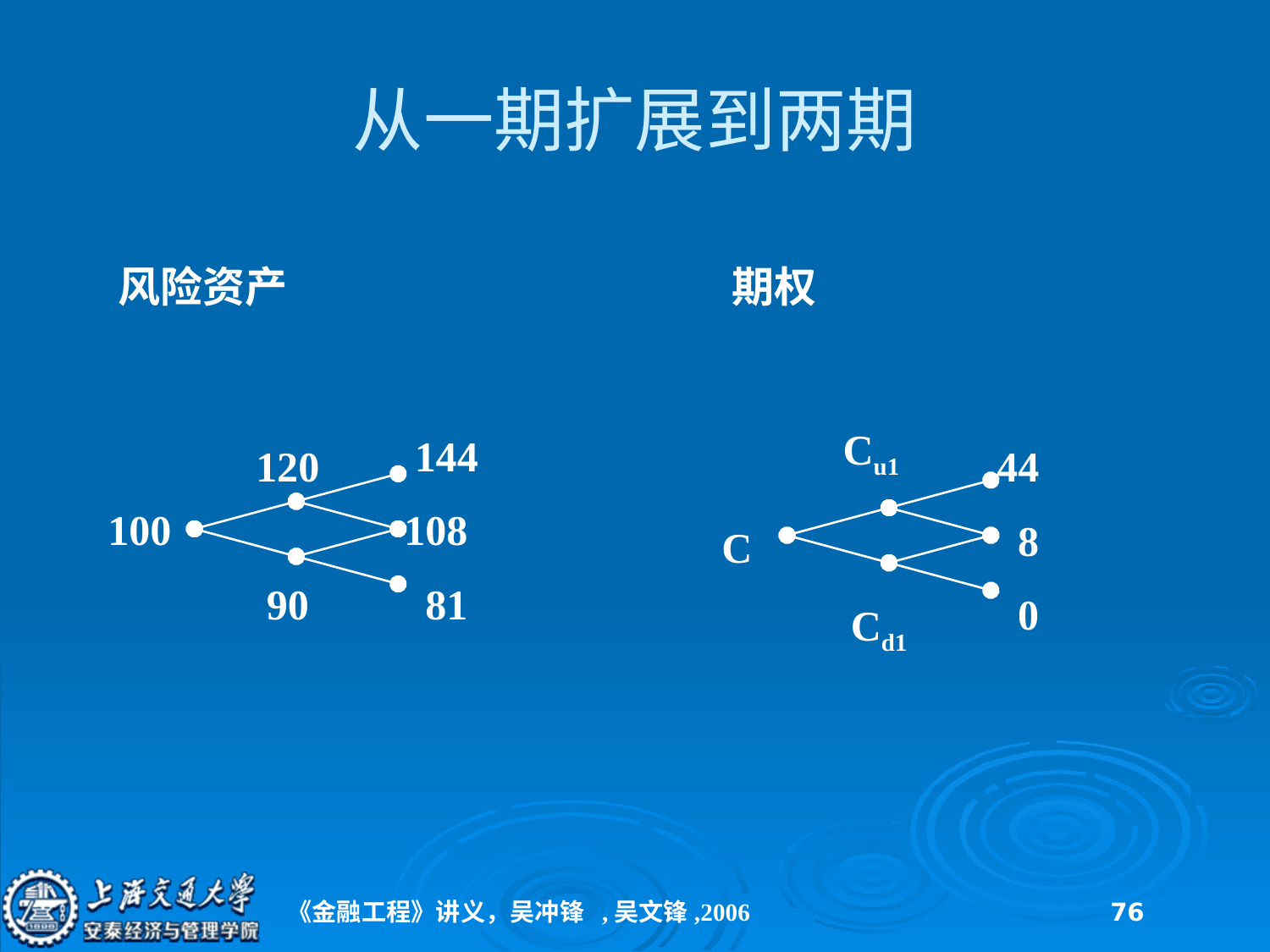

# 从一期扩展到两期
风险资产
期权
Cu1
144
120
44

100
108

8
C

90
81
0
Cd1